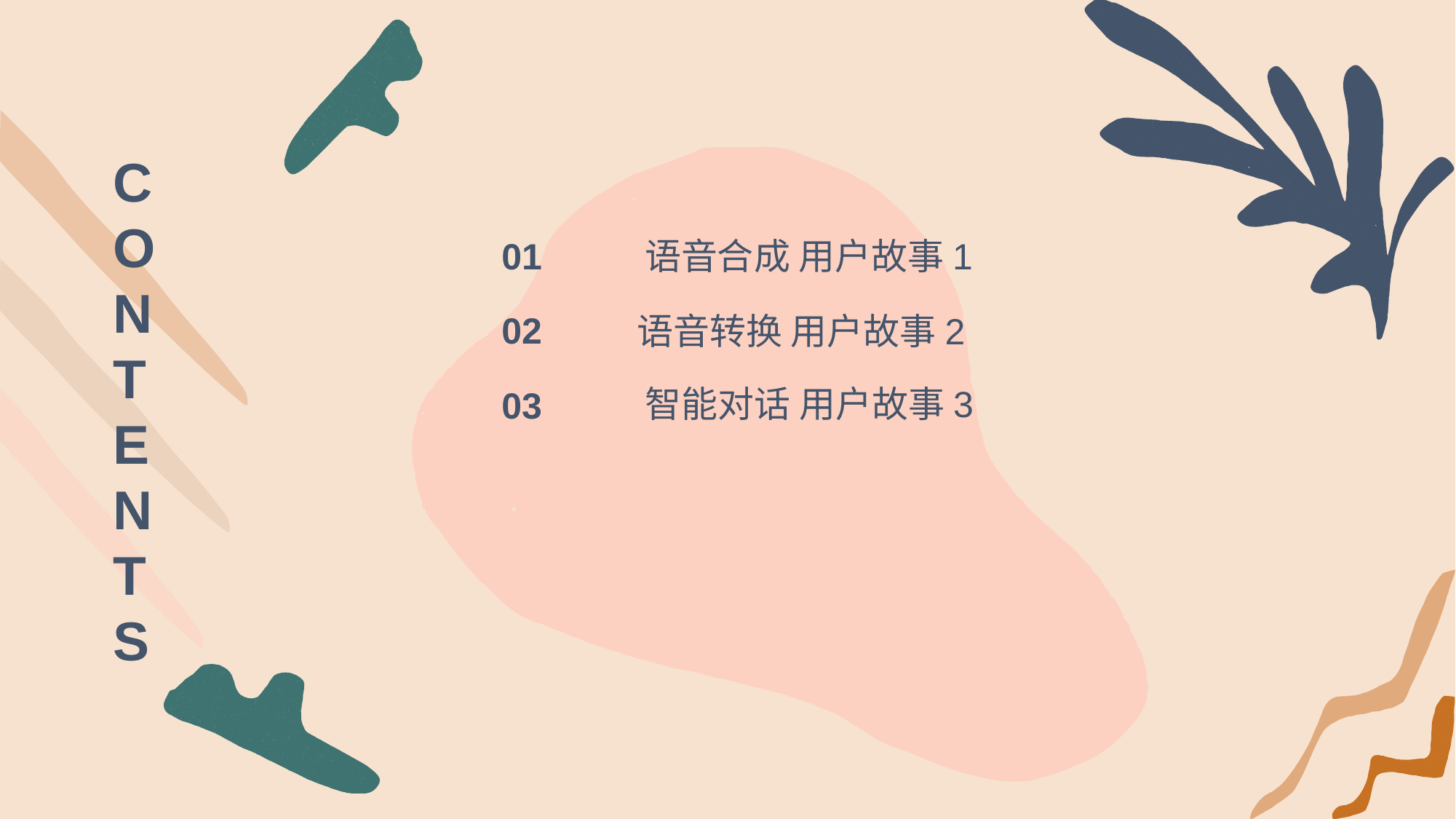

# CONTENTS
01
语音合成 用户故事1
02
语音转换 用户故事2

智能对话 用户故事3
03